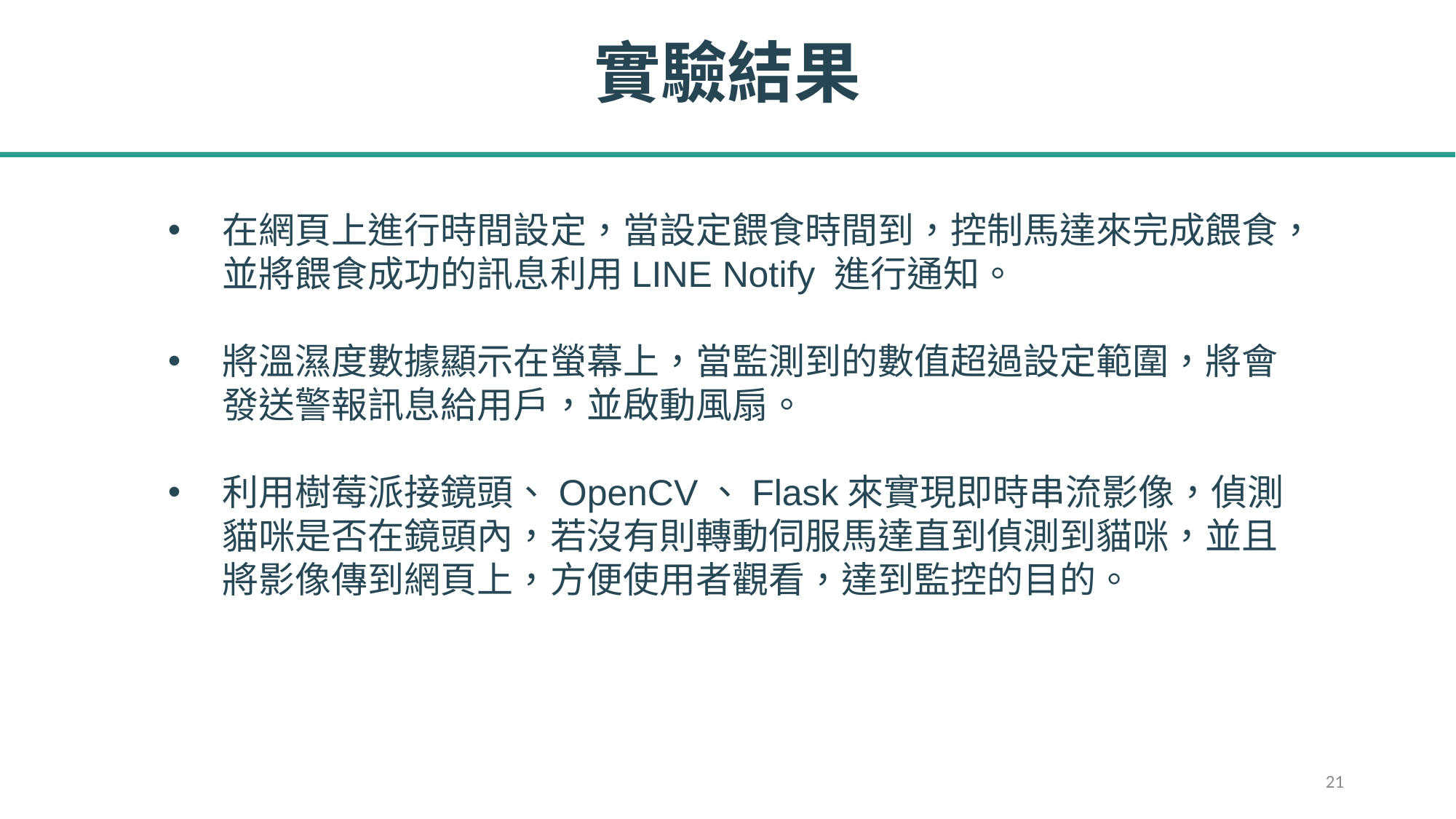

# 實驗結果
在網頁上進行時間設定，當設定餵食時間到，控制馬達來完成餵食，並將餵食成功的訊息利用LINE Notify 進行通知。

將溫濕度數據顯示在螢幕上，當監測到的數值超過設定範圍，將會發送警報訊息給用戶，並啟動風扇。

利用樹莓派接鏡頭、OpenCV、Flask來實現即時串流影像，偵測貓咪是否在鏡頭內，若沒有則轉動伺服馬達直到偵測到貓咪，並且將影像傳到網頁上，方便使用者觀看，達到監控的目的。
21